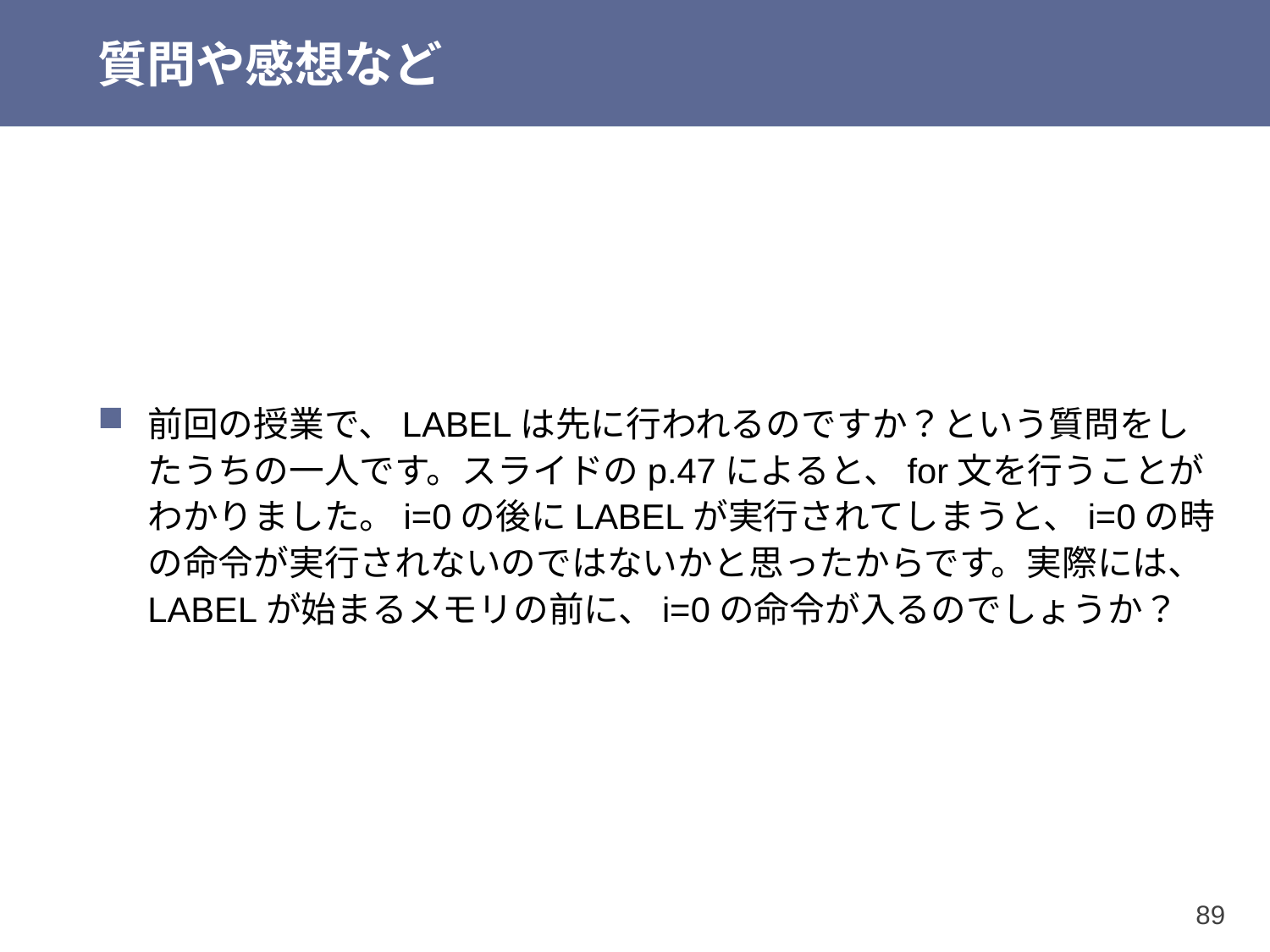

# 質問や感想など
前回の授業で、LABELは先に行われるのですか？という質問をしたうちの一人です。スライドのp.47によると、for文を行うことがわかりました。i=0の後にLABELが実行されてしまうと、i=0の時の命令が実行されないのではないかと思ったからです。実際には、LABELが始まるメモリの前に、i=0の命令が入るのでしょうか？